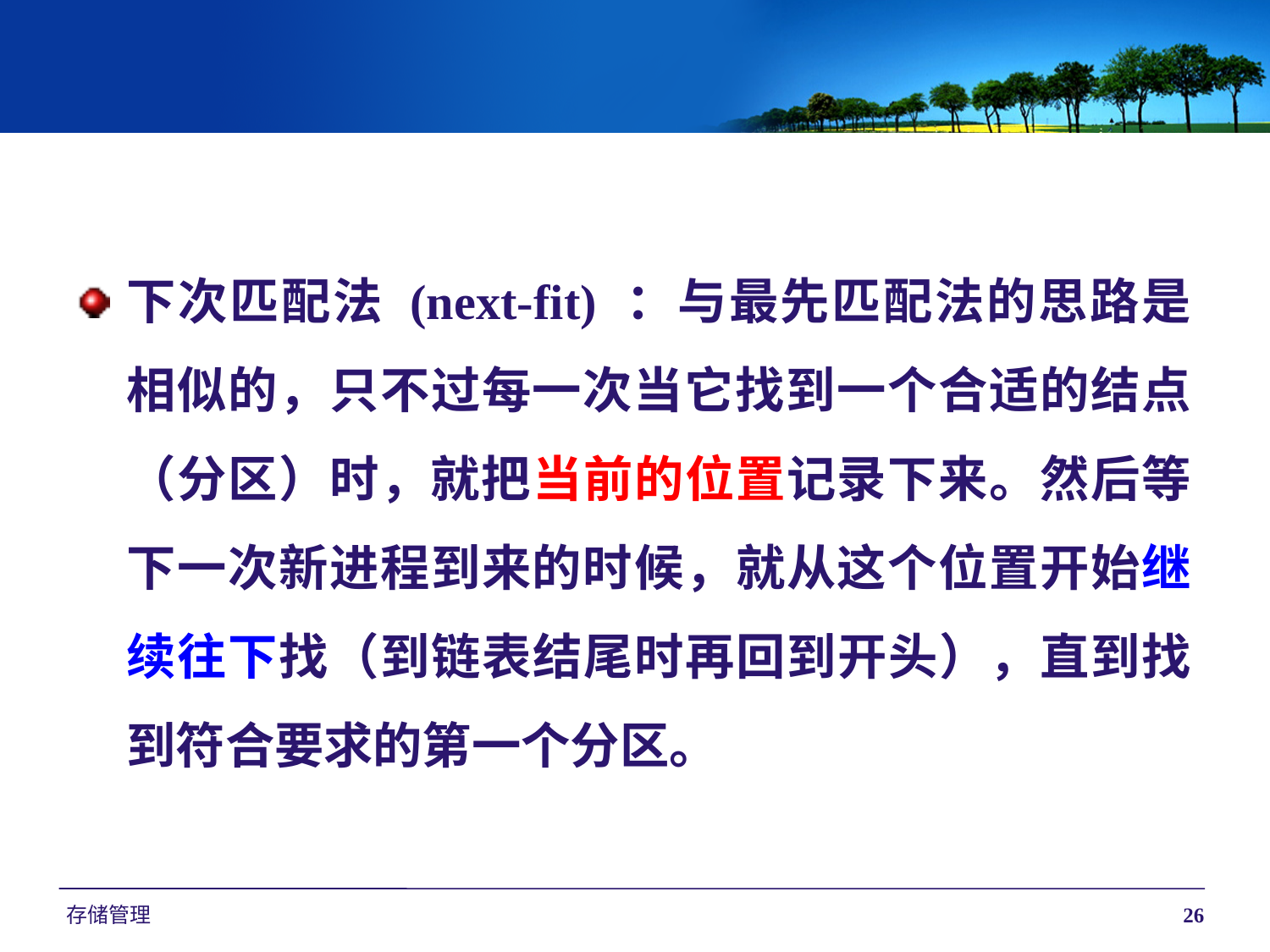

下次匹配法 (next-fit) ：与最先匹配法的思路是相似的，只不过每一次当它找到一个合适的结点（分区）时，就把当前的位置记录下来。然后等下一次新进程到来的时候，就从这个位置开始继续往下找（到链表结尾时再回到开头），直到找到符合要求的第一个分区。
存储管理
26